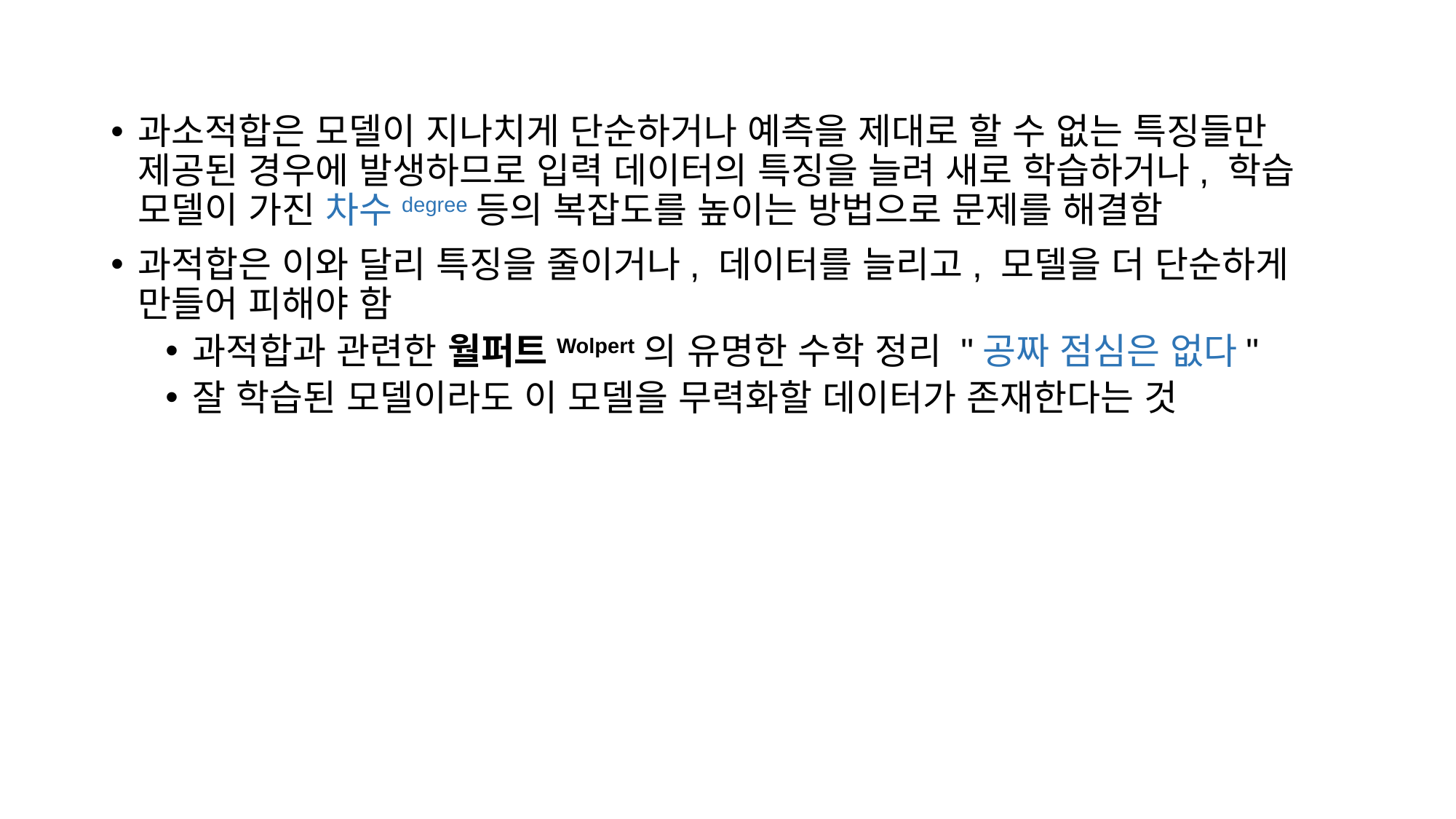

과소적합은 모델이 지나치게 단순하거나 예측을 제대로 할 수 없는 특징들만 제공된 경우에 발생하므로 입력 데이터의 특징을 늘려 새로 학습하거나, 학습 모델이 가진 차수degree등의 복잡도를 높이는 방법으로 문제를 해결함
과적합은 이와 달리 특징을 줄이거나, 데이터를 늘리고, 모델을 더 단순하게 만들어 피해야 함
과적합과 관련한 월퍼트Wolpert의 유명한 수학 정리 "공짜 점심은 없다"
잘 학습된 모델이라도 이 모델을 무력화할 데이터가 존재한다는 것